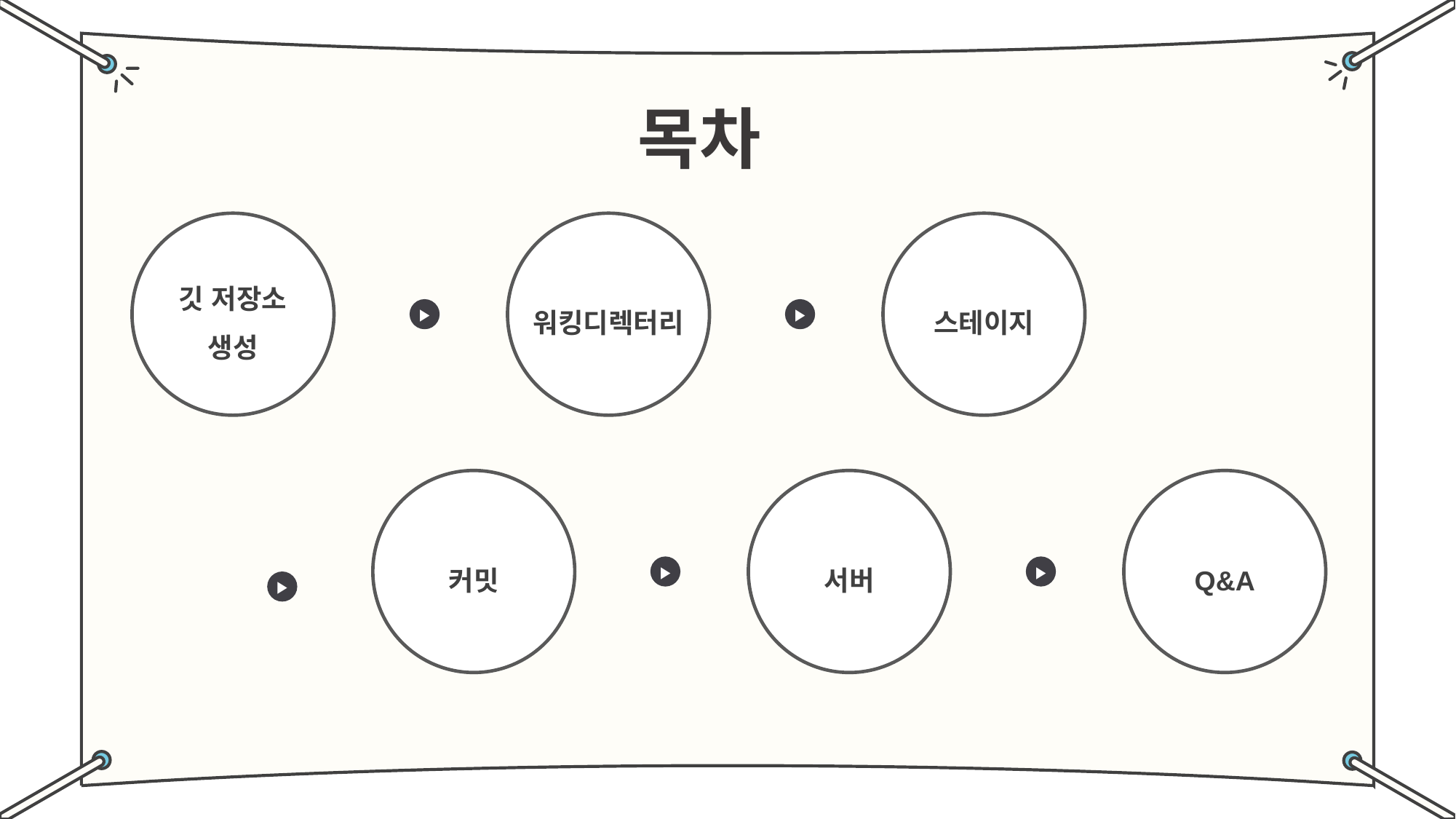

목차
깃 저장소
생성
워킹디렉터리
스테이지
▶
▶
커밋
서버
Q&A
▶
▶
▶